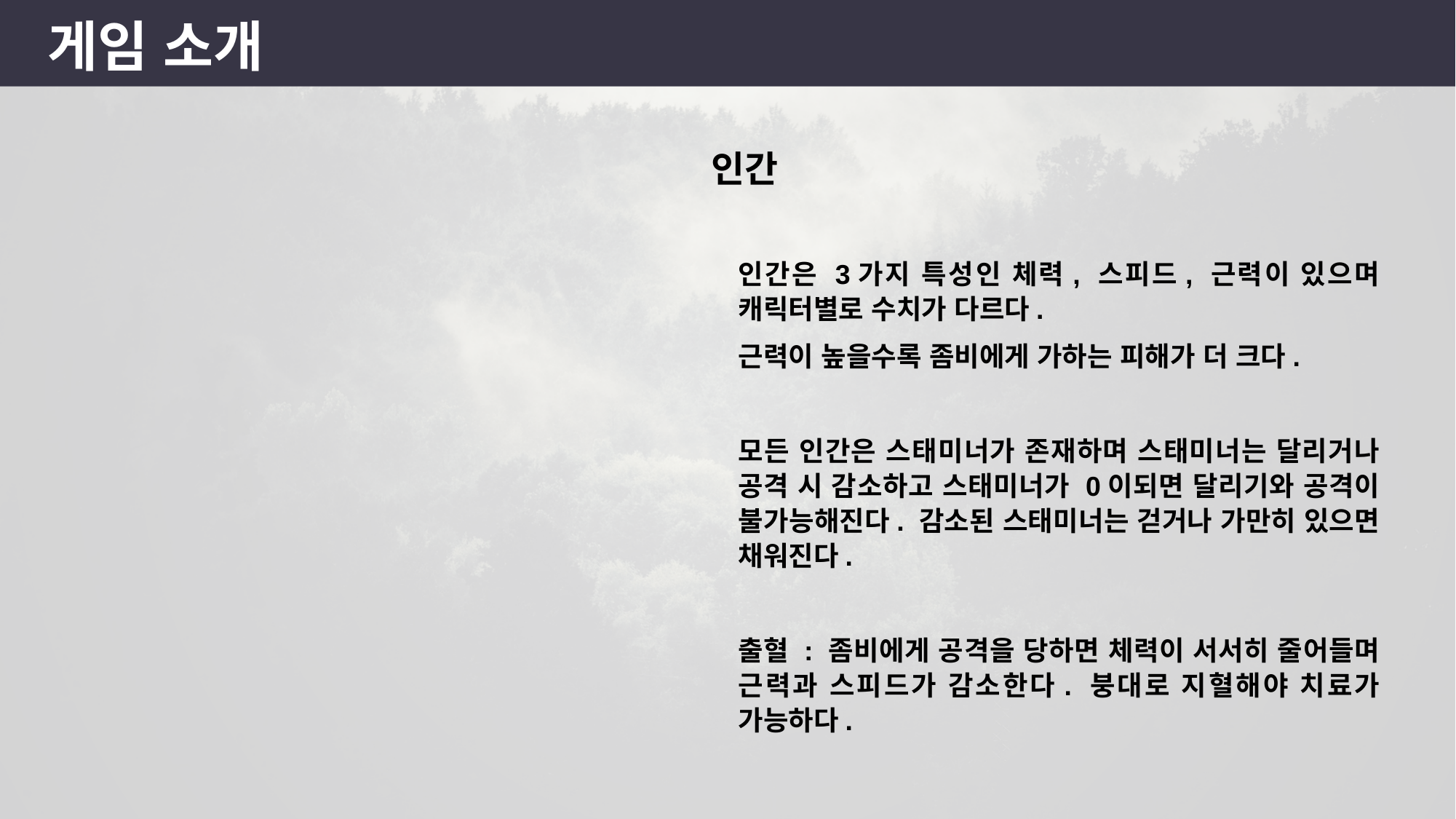

게임 소개
인간
인간은 3가지 특성인 체력, 스피드, 근력이 있으며 캐릭터별로 수치가 다르다.
근력이 높을수록 좀비에게 가하는 피해가 더 크다.

모든 인간은 스태미너가 존재하며 스태미너는 달리거나 공격 시 감소하고 스태미너가 0이되면 달리기와 공격이 불가능해진다. 감소된 스태미너는 걷거나 가만히 있으면 채워진다.

출혈 : 좀비에게 공격을 당하면 체력이 서서히 줄어들며 근력과 스피드가 감소한다. 붕대로 지혈해야 치료가 가능하다.